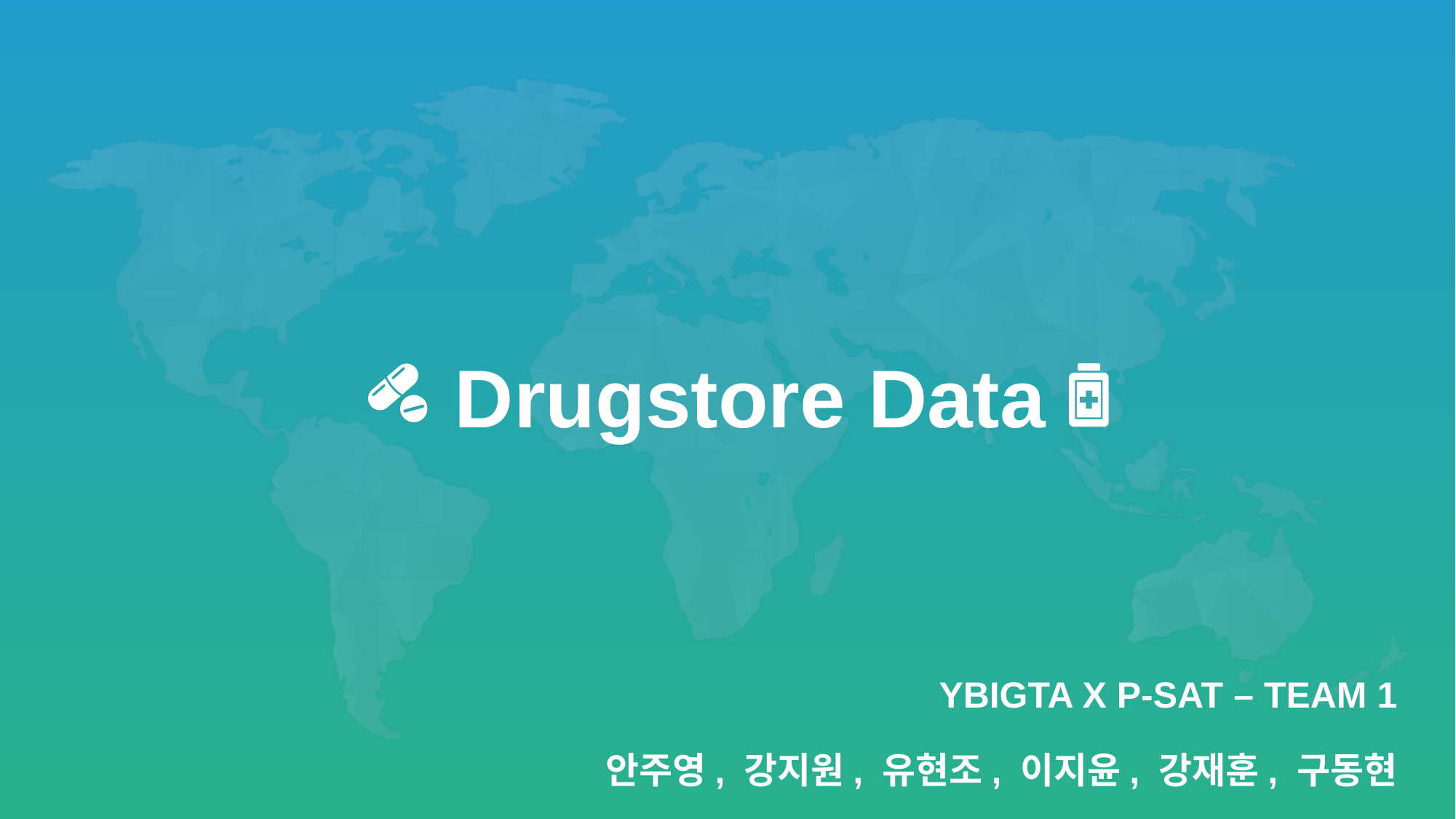

Drugstore Data

YBIGTA X P-SAT – TEAM 1
안주영, 강지원, 유현조, 이지윤, 강재훈, 구동현